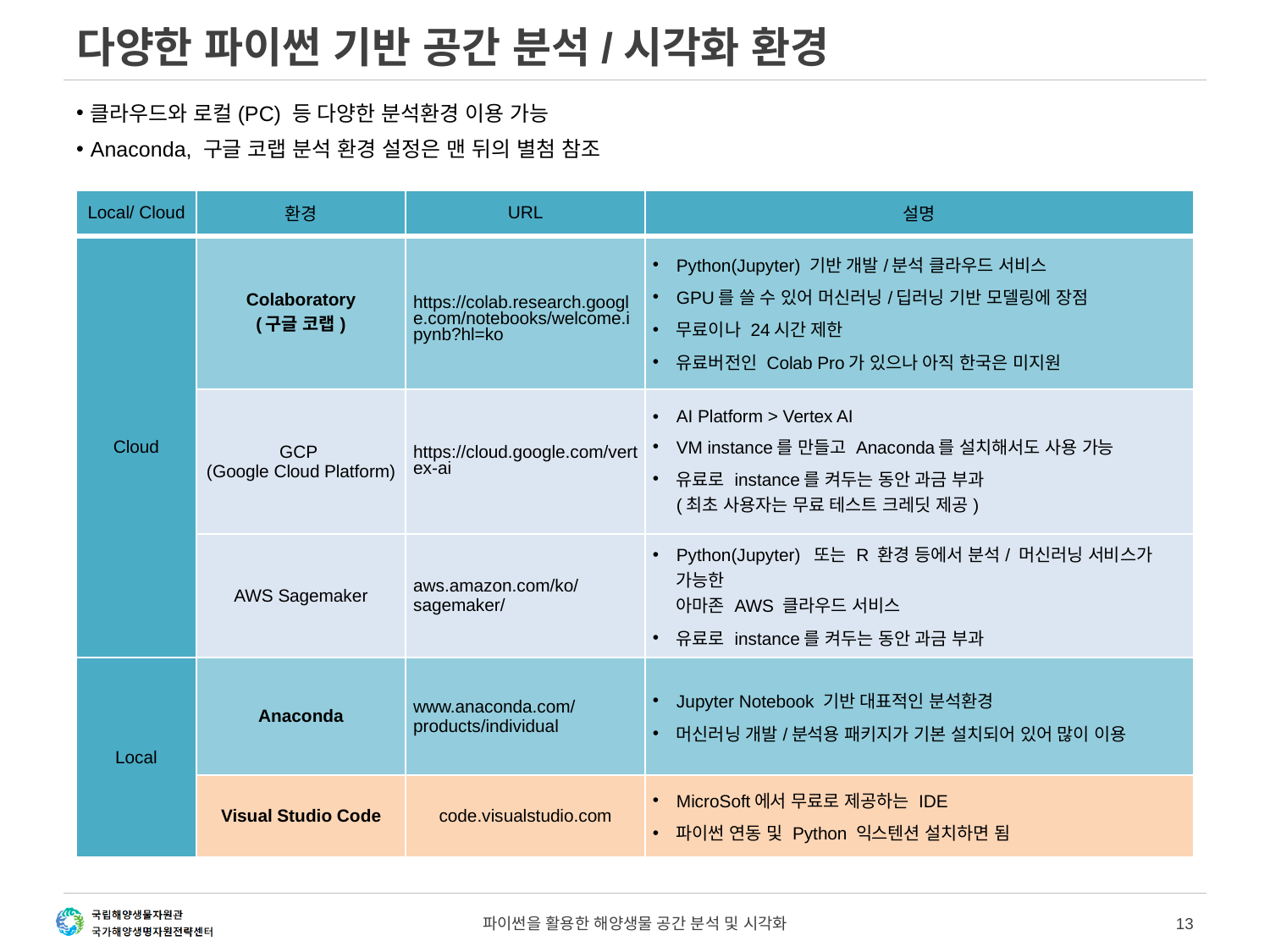

# 다양한 파이썬 기반 공간 분석/시각화 환경
클라우드와 로컬(PC) 등 다양한 분석환경 이용 가능
Anaconda, 구글 코랩 분석 환경 설정은 맨 뒤의 별첨 참조
| Local/ Cloud | 환경 | URL | 설명 |
| --- | --- | --- | --- |
| Cloud | Colaboratory (구글 코랩) | https://colab.research.google.com/notebooks/welcome.ipynb?hl=ko | Python(Jupyter) 기반 개발/분석 클라우드 서비스 GPU를 쓸 수 있어 머신러닝/딥러닝 기반 모델링에 장점 무료이나 24시간 제한 유료버전인 Colab Pro가 있으나 아직 한국은 미지원 |
|  | GCP (Google Cloud Platform) | https://cloud.google.com/vertex-ai | AI Platform > Vertex AI VM instance를 만들고 Anaconda를 설치해서도 사용 가능 유료로 instance를 켜두는 동안 과금 부과 (최초 사용자는 무료 테스트 크레딧 제공) |
|  | AWS Sagemaker | aws.amazon.com/ko/sagemaker/ | Python(Jupyter) 또는 R 환경 등에서 분석/ 머신러닝 서비스가 가능한 아마존 AWS 클라우드 서비스 유료로 instance를 켜두는 동안 과금 부과 |
| Local | Anaconda | www.anaconda.com/products/individual | Jupyter Notebook 기반 대표적인 분석환경 머신러닝 개발/분석용 패키지가 기본 설치되어 있어 많이 이용 |
|  | Visual Studio Code | code.visualstudio.com | MicroSoft에서 무료로 제공하는 IDE 파이썬 연동 및 Python 익스텐션 설치하면 됨 |
파이썬을 활용한 해양생물 공간 분석 및 시각화
13